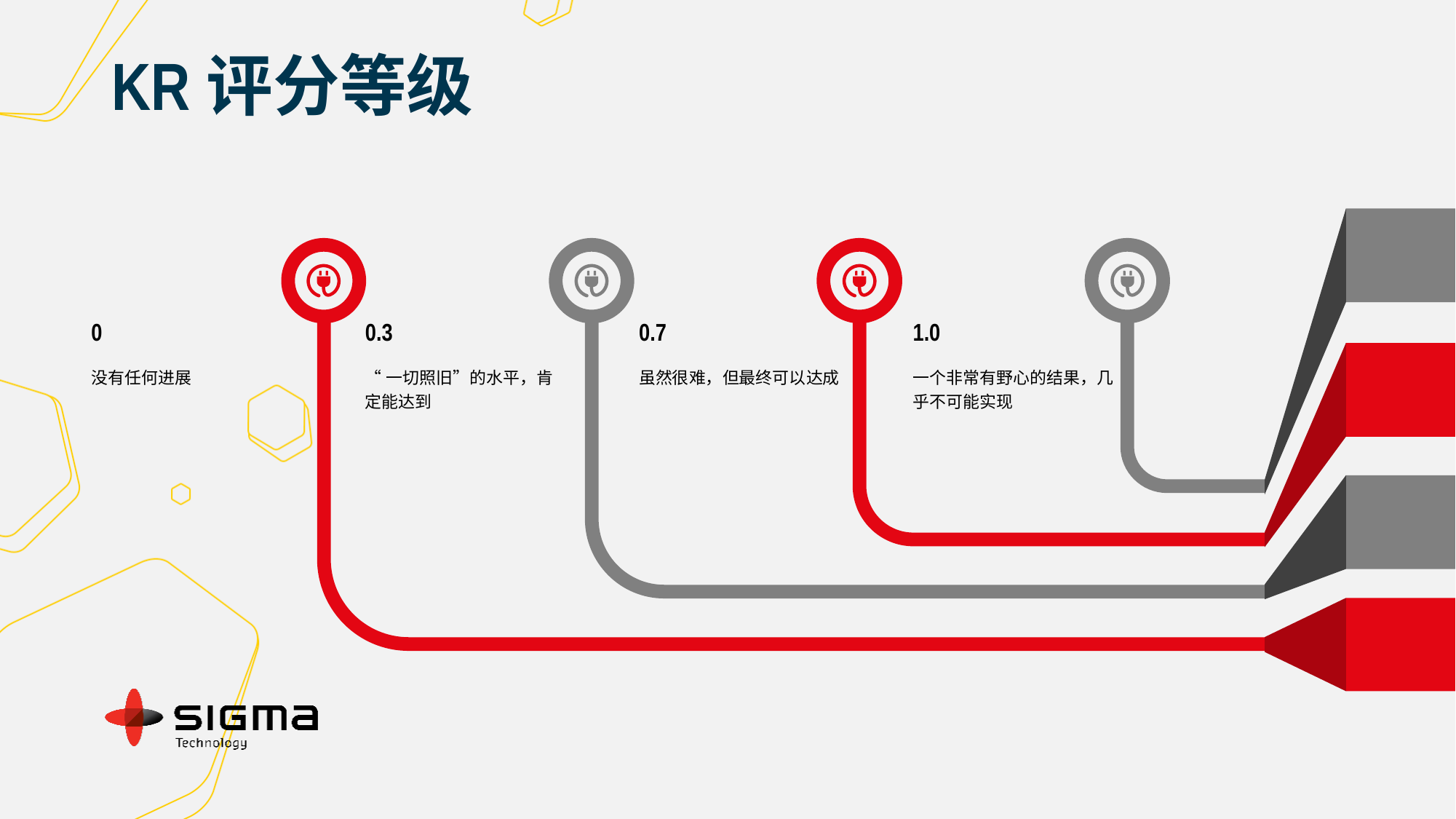

# KR评分等级

0
0.3
0.7
1.0
没有任何进展
“一切照旧”的水平，肯定能达到
虽然很难，但最终可以达成
一个非常有野心的结果，几乎不可能实现